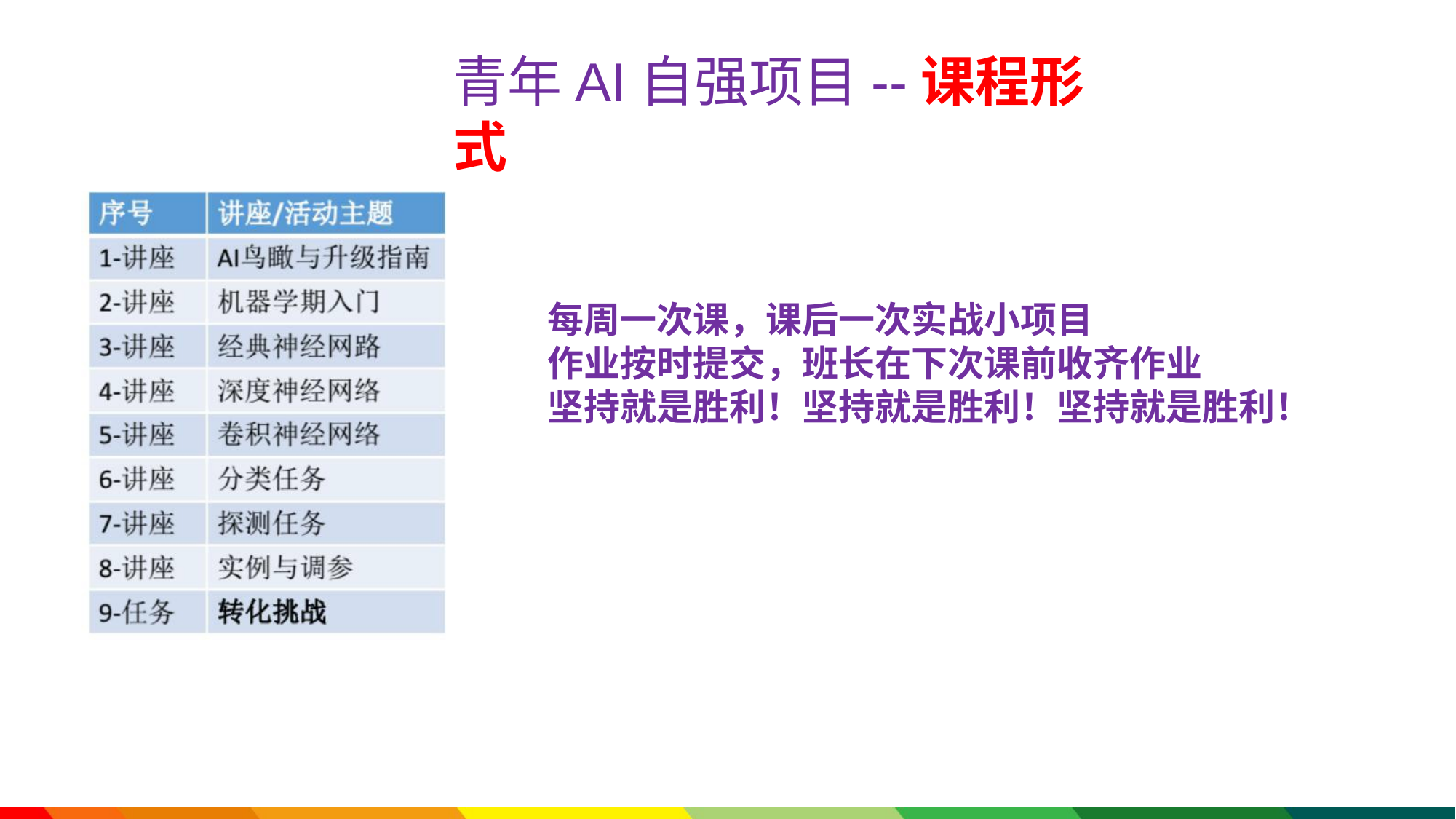

青年AI自强项目--课程形式

每周一次课，课后一次实战小项目
作业按时提交，班长在下次课前收齐作业
坚持就是胜利！坚持就是胜利！坚持就是胜利！